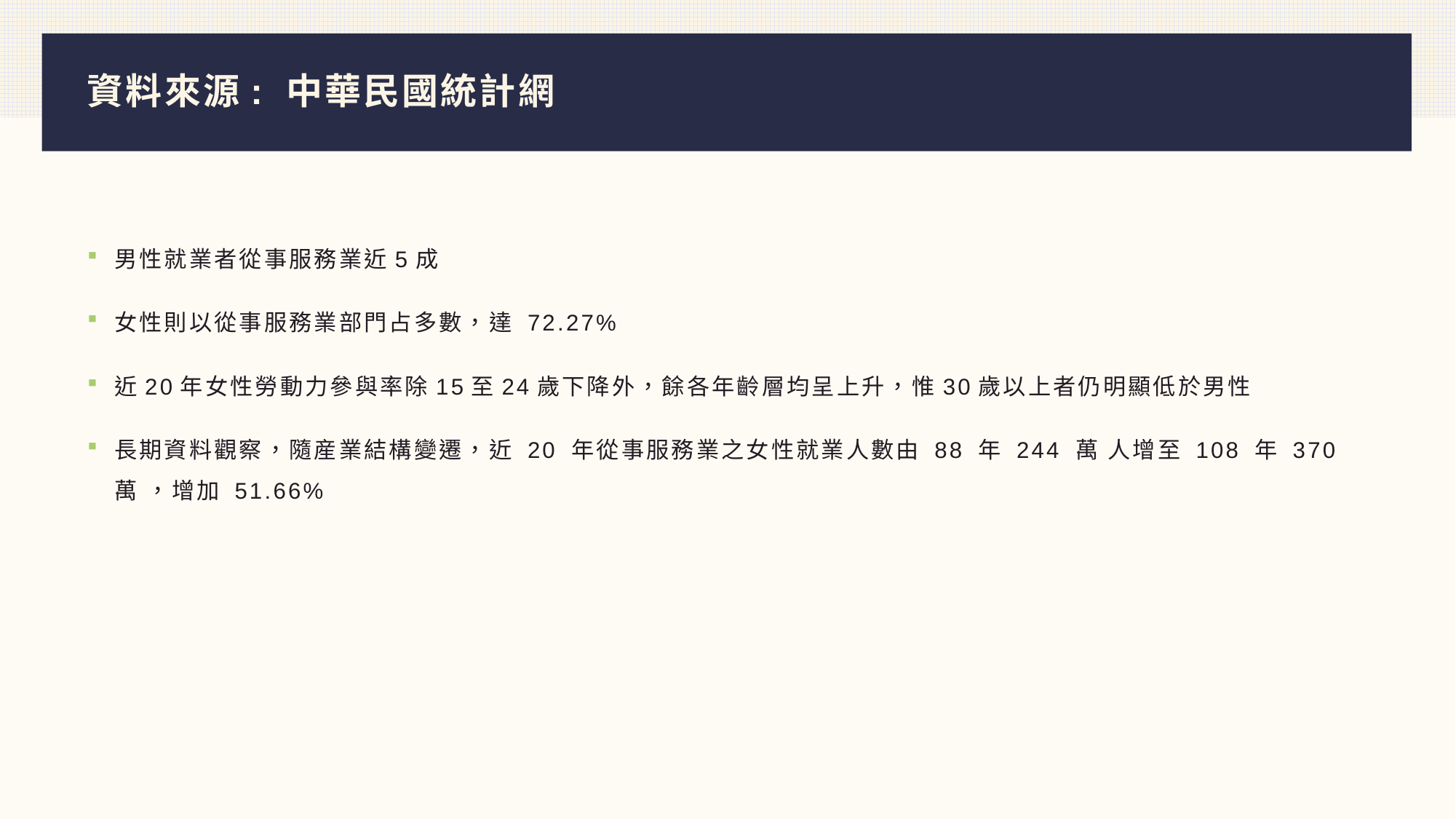

# 資料來源: 中華民國統計網

男性就業者從事服務業近5成
女性則以從事服務業部門占多數，達 72.27%
近20年女性勞動力參與率除15至24歲下降外，餘各年齡層均呈上升，惟30歲以上者仍明顯低於男性
長期資料觀察，隨産業結構變遷，近 20 年從事服務業之女性就業人數由 88 年 244 萬 人增至 108 年 370 萬 ，增加 51.66%